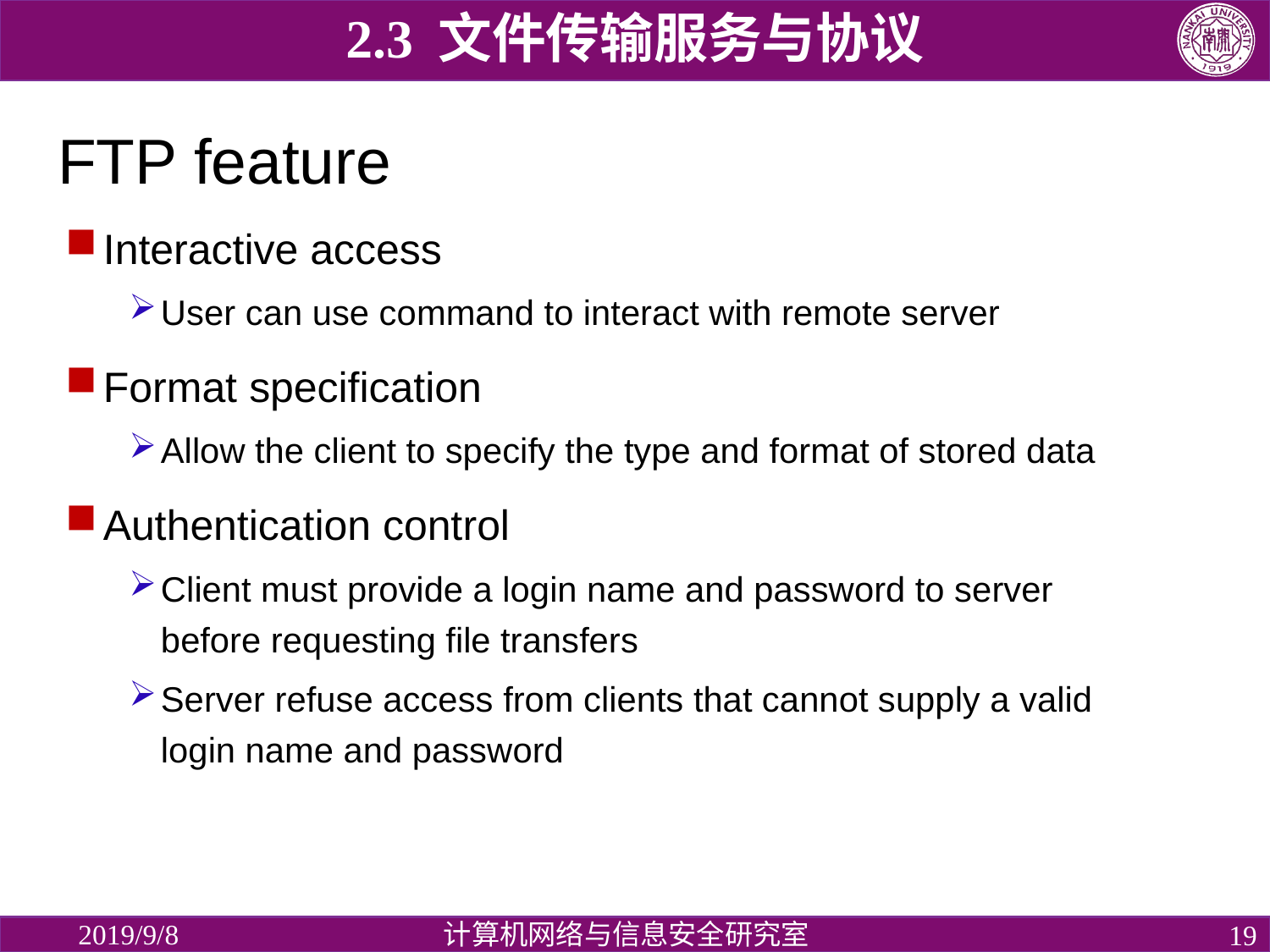

2.3 文件传输服务与协议
# FTP feature
Interactive access
User can use command to interact with remote server
Format specification
Allow the client to specify the type and format of stored data
Authentication control
Client must provide a login name and password to server before requesting file transfers
Server refuse access from clients that cannot supply a valid login name and password